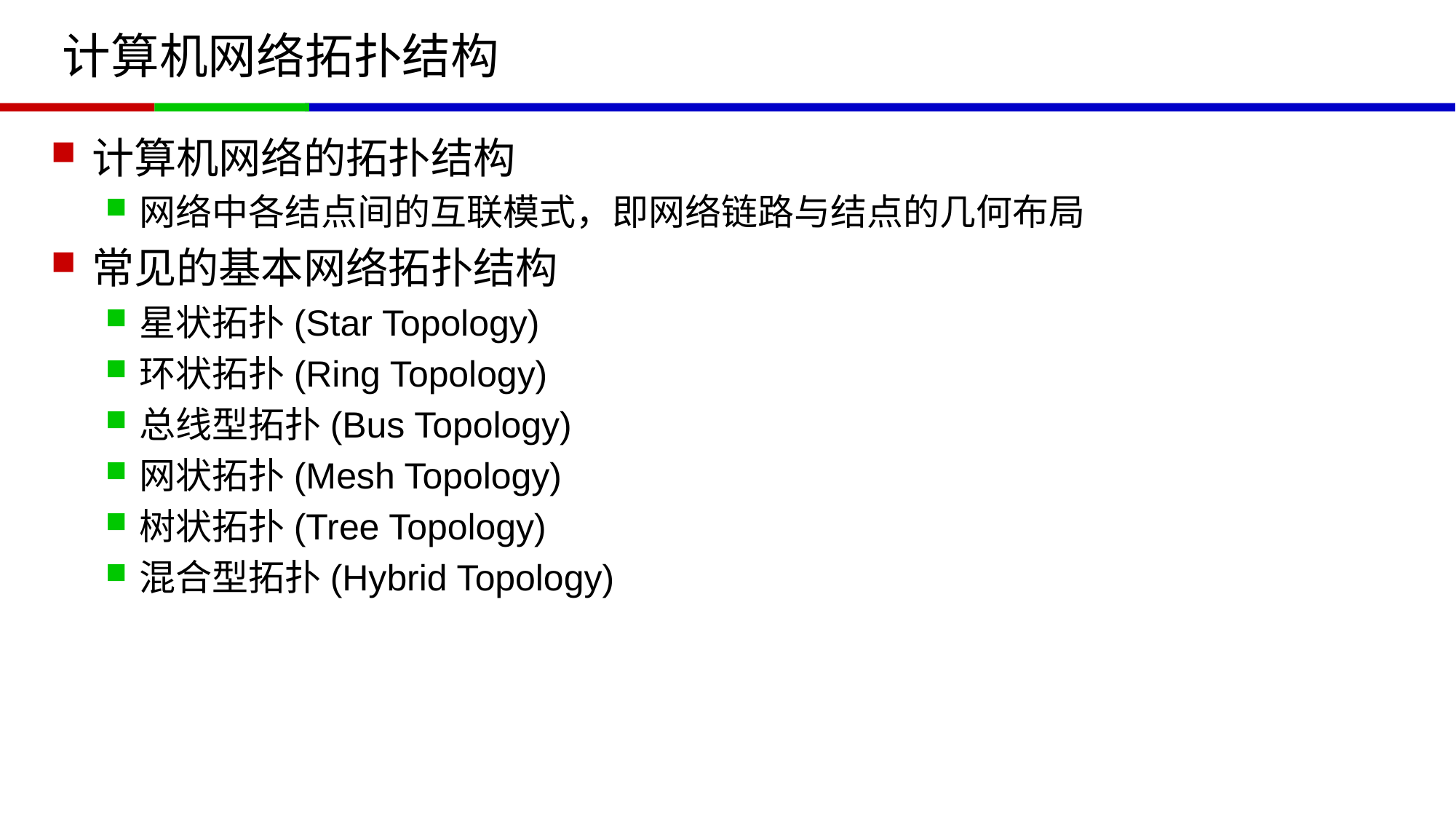

# 计算机网络拓扑结构
计算机网络的拓扑结构
网络中各结点间的互联模式，即网络链路与结点的几何布局
常见的基本网络拓扑结构
星状拓扑(Star Topology)
环状拓扑(Ring Topology)
总线型拓扑(Bus Topology)
网状拓扑(Mesh Topology)
树状拓扑(Tree Topology)
混合型拓扑(Hybrid Topology)

11